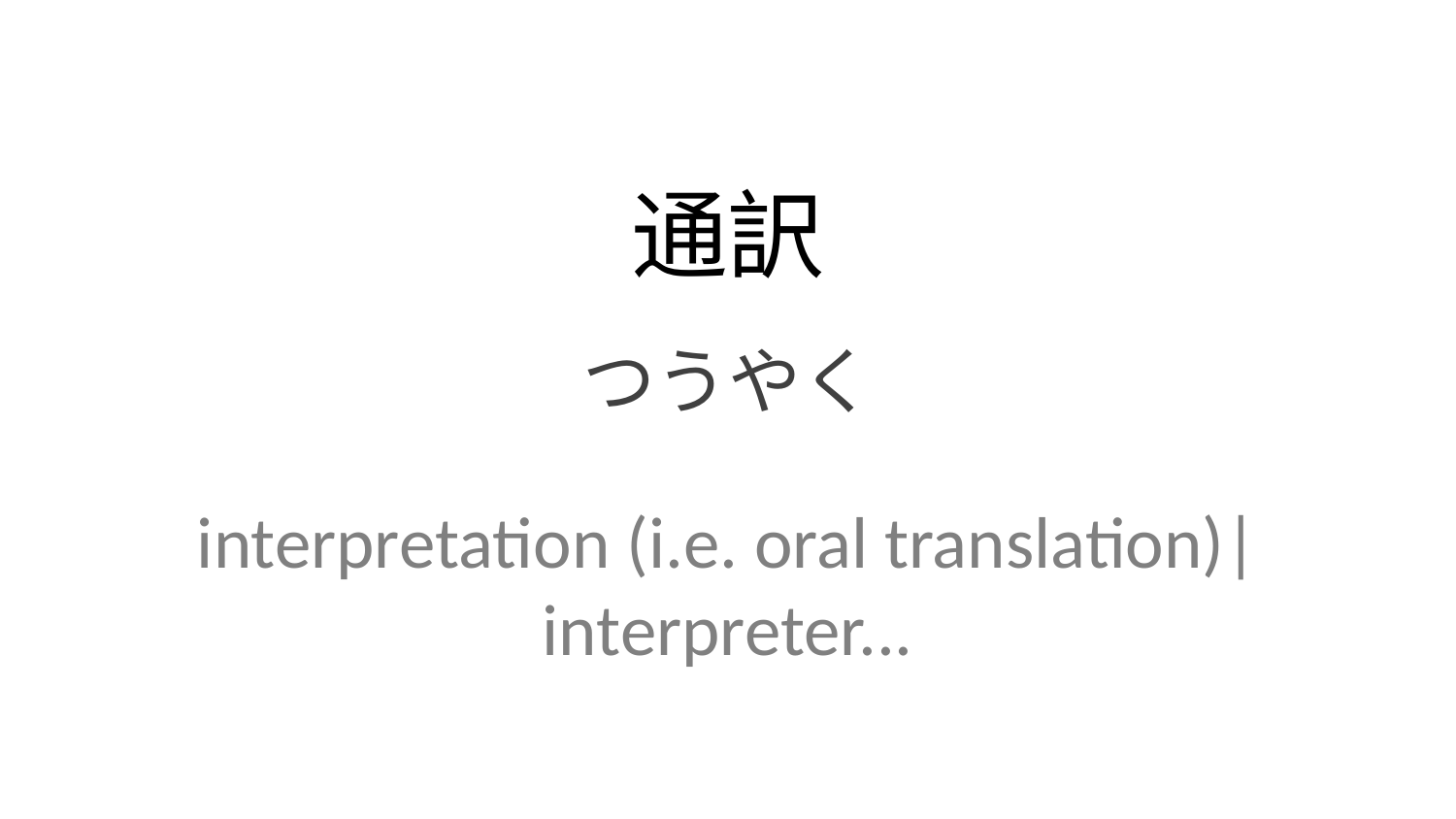

通訳

つうやく
interpretation (i.e. oral translation)| interpreter...